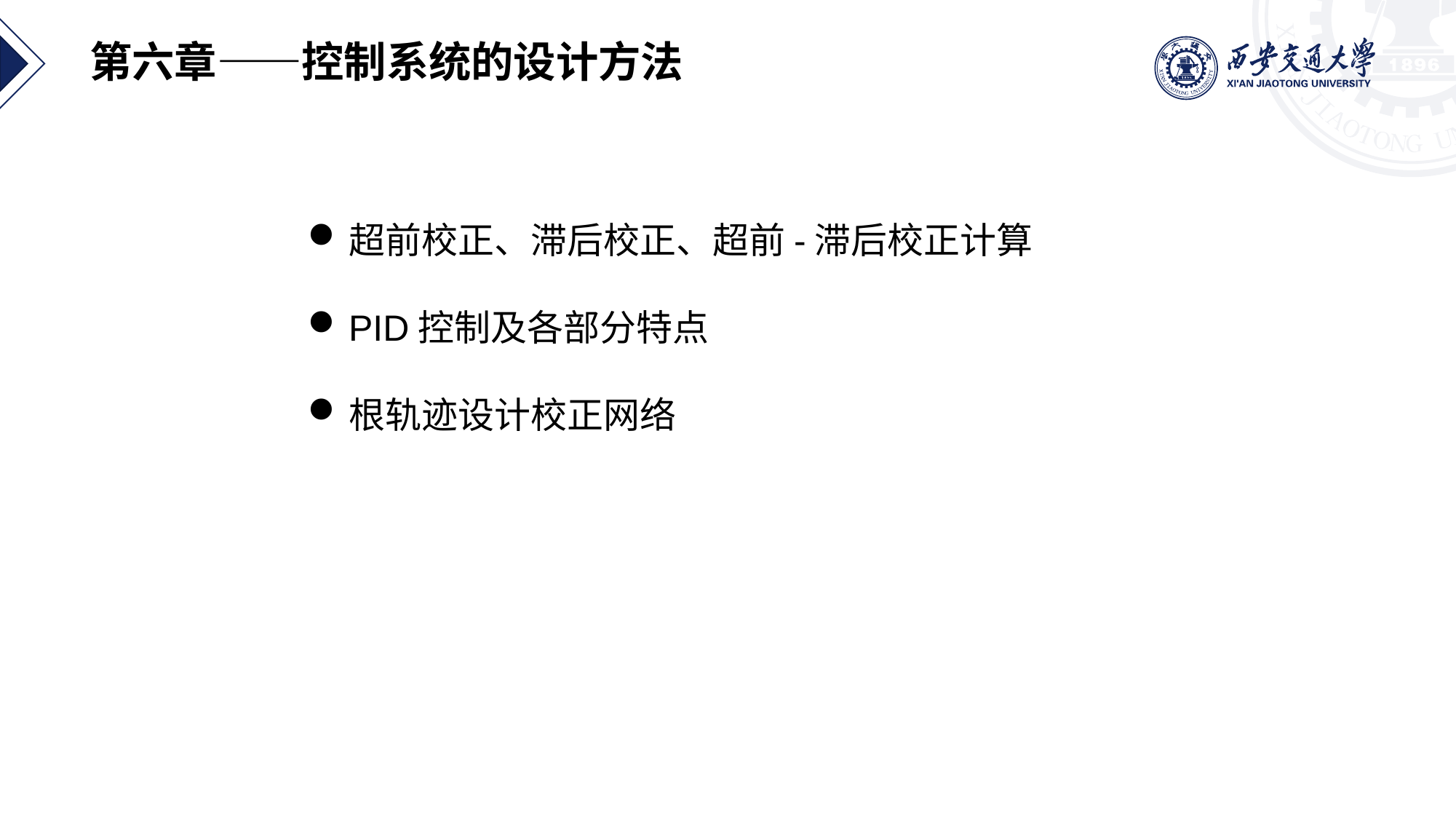

第六章——控制系统的设计方法
超前校正、滞后校正、超前-滞后校正计算
PID控制及各部分特点
根轨迹设计校正网络